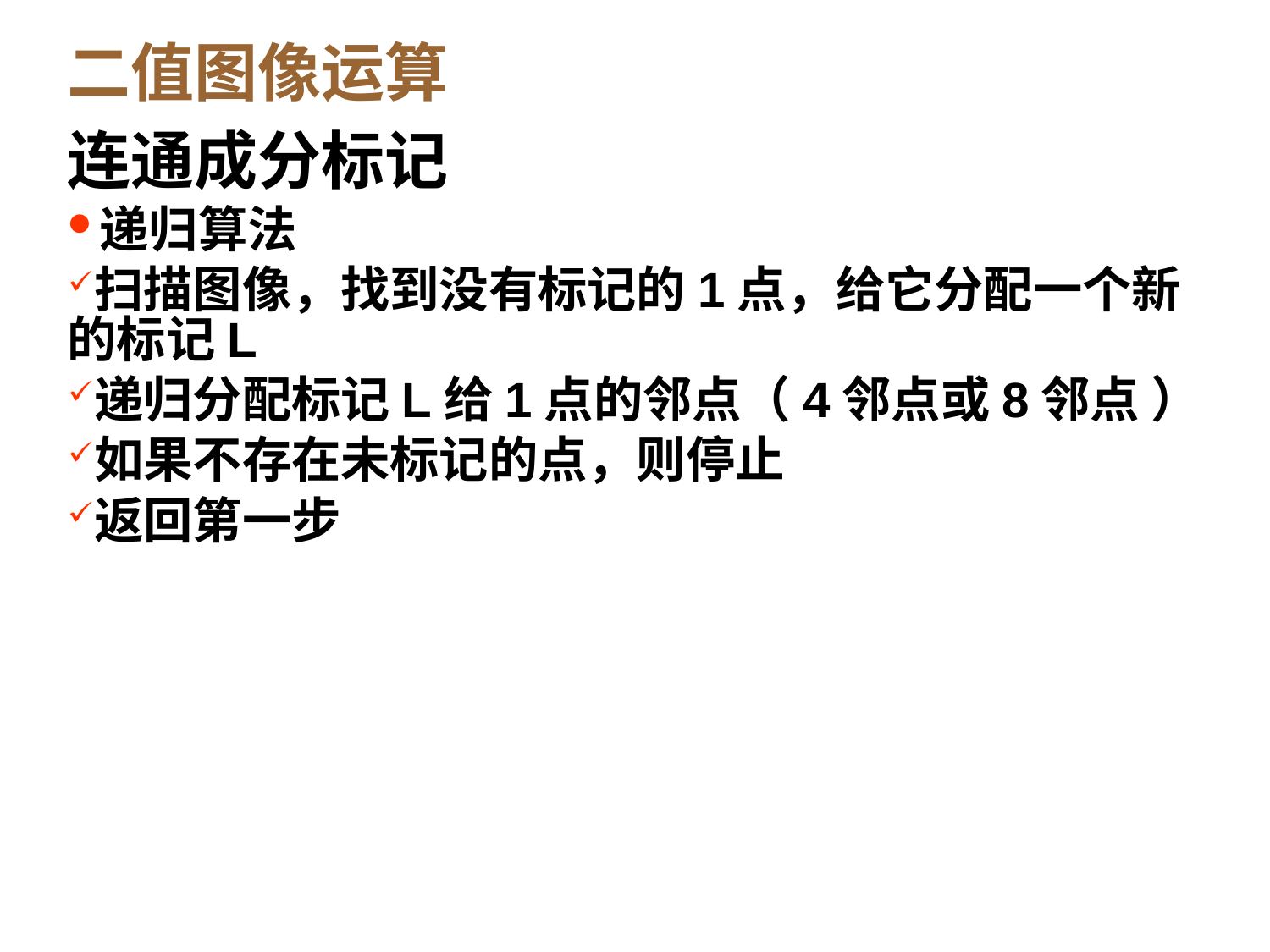

二值图像运算
连通成分标记
递归算法
扫描图像，找到没有标记的1点，给它分配一个新的标记L
递归分配标记L给1点的邻点（4邻点或8邻点 ）
如果不存在未标记的点，则停止
返回第一步